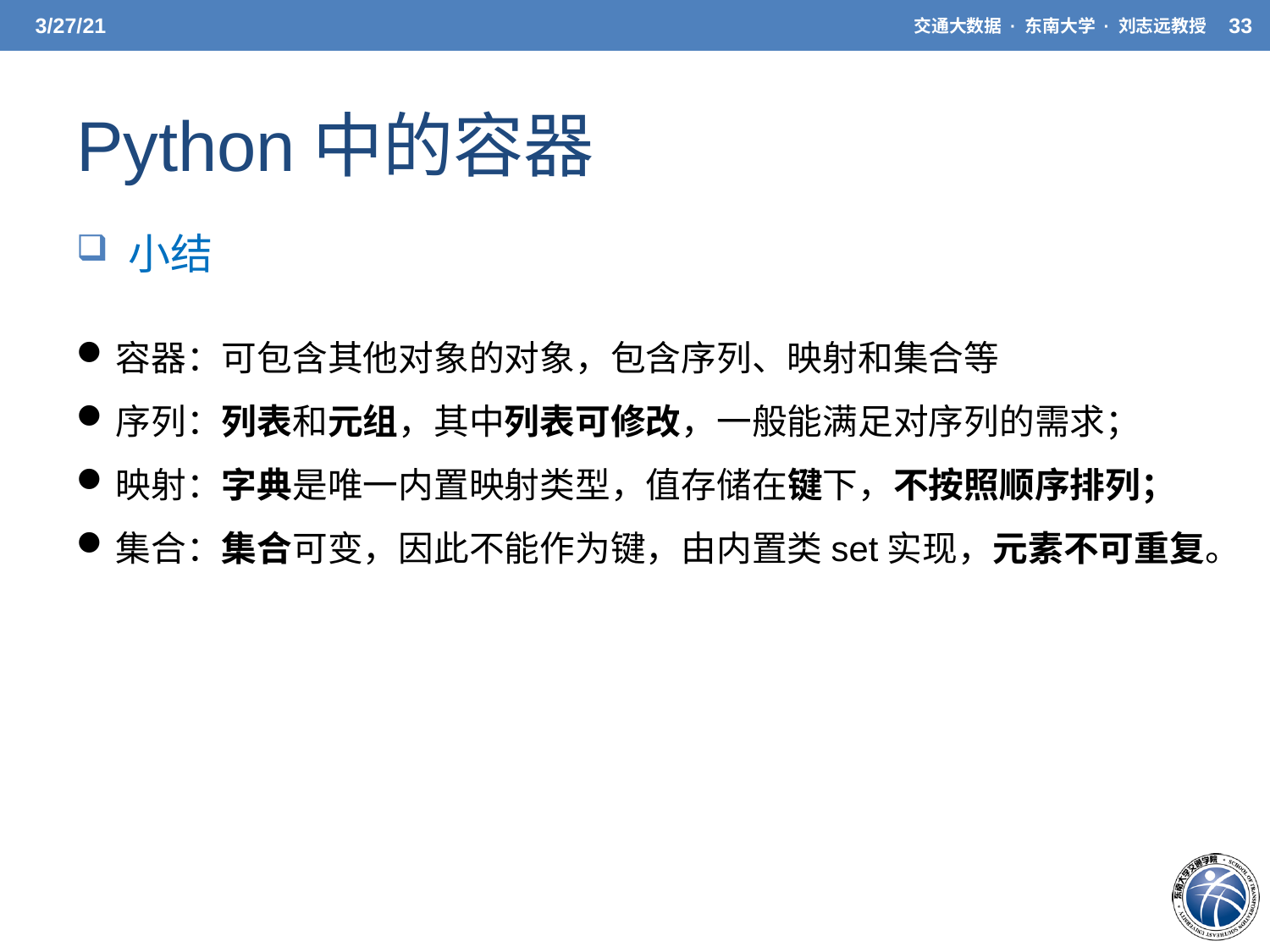

3/27/21
交通大数据 · 东南大学 · 刘志远教授
33
# Python中的容器
 小结
容器：可包含其他对象的对象，包含序列、映射和集合等
序列：列表和元组，其中列表可修改，一般能满足对序列的需求；
映射：字典是唯一内置映射类型，值存储在键下，不按照顺序排列；
集合：集合可变，因此不能作为键，由内置类set实现，元素不可重复。